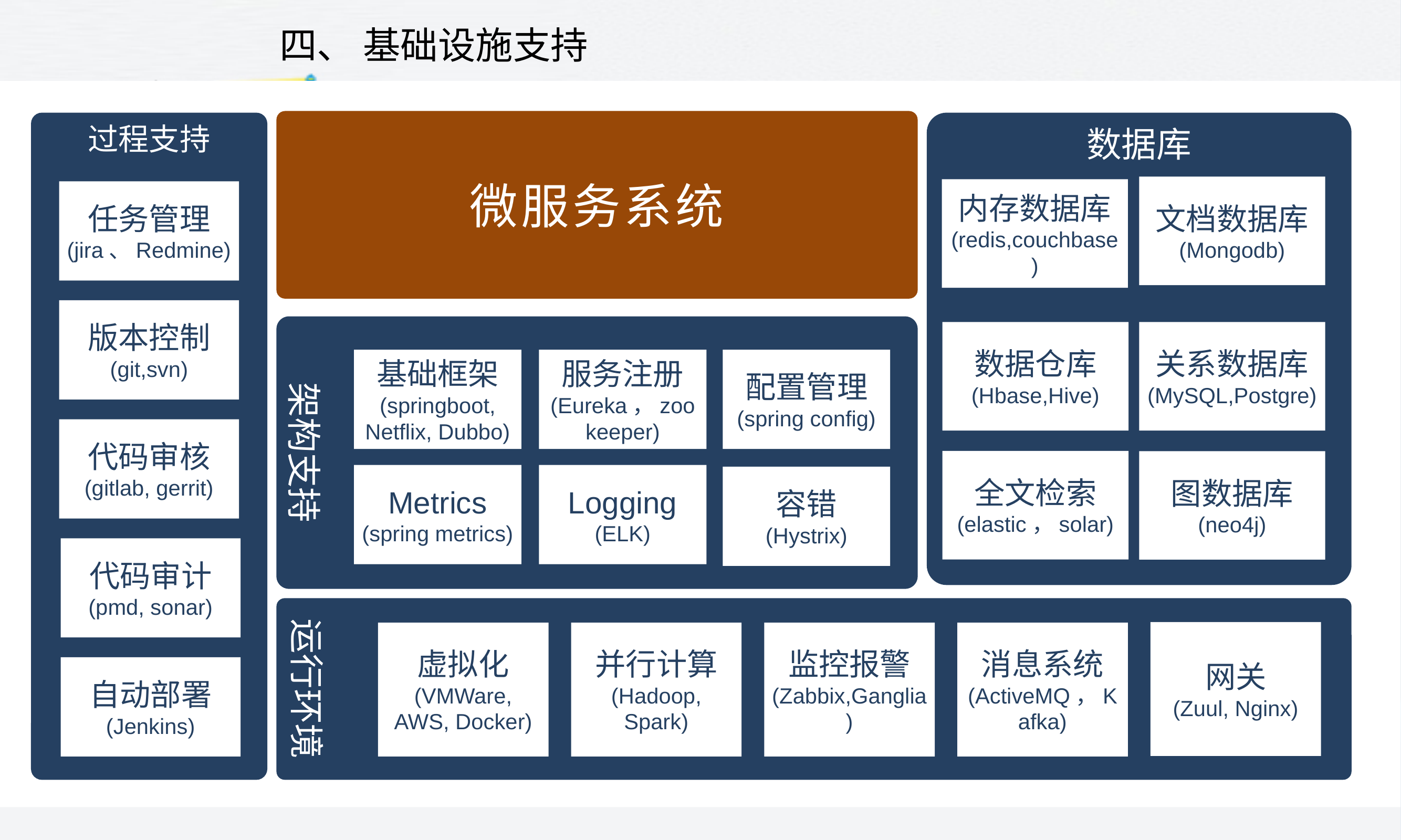

# 四、 基础设施支持
微服务系统
过程支持
数据库
文档数据库
(Mongodb)
内存数据库
(redis,couchbase)
任务管理
(jira、Redmine)
版本控制
(git,svn)
架构支持
数据仓库
(Hbase,Hive)
关系数据库
(MySQL,Postgre)
基础框架
(springboot, Netflix, Dubbo)
服务注册
(Eureka，zookeeper)
配置管理
(spring config)
代码审核
(gitlab, gerrit)
全文检索
(elastic，solar)
图数据库
(neo4j)
Metrics
(spring metrics)
Logging
(ELK)
容错
(Hystrix)
代码审计
(pmd, sonar)
运行环境
网关
(Zuul, Nginx)
虚拟化
(VMWare, AWS, Docker)
并行计算
(Hadoop, Spark)
监控报警
(Zabbix,Ganglia)
消息系统
(ActiveMQ，Kafka)
自动部署
(Jenkins)